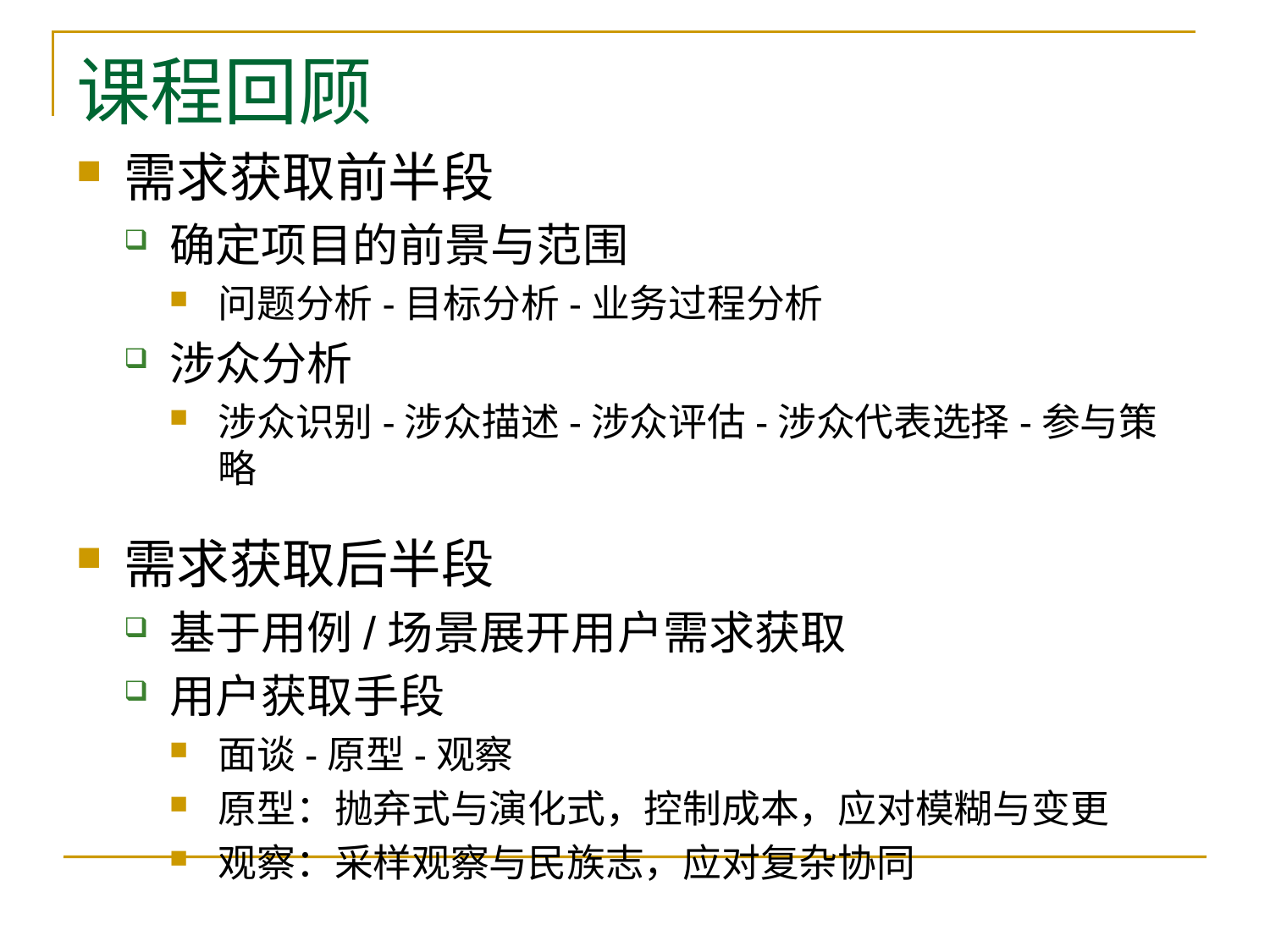

# 课程回顾
需求获取前半段
确定项目的前景与范围
问题分析-目标分析-业务过程分析
涉众分析
涉众识别-涉众描述-涉众评估-涉众代表选择-参与策略

需求获取后半段
基于用例/场景展开用户需求获取
用户获取手段
面谈-原型-观察
原型：抛弃式与演化式，控制成本，应对模糊与变更
观察：采样观察与民族志，应对复杂协同